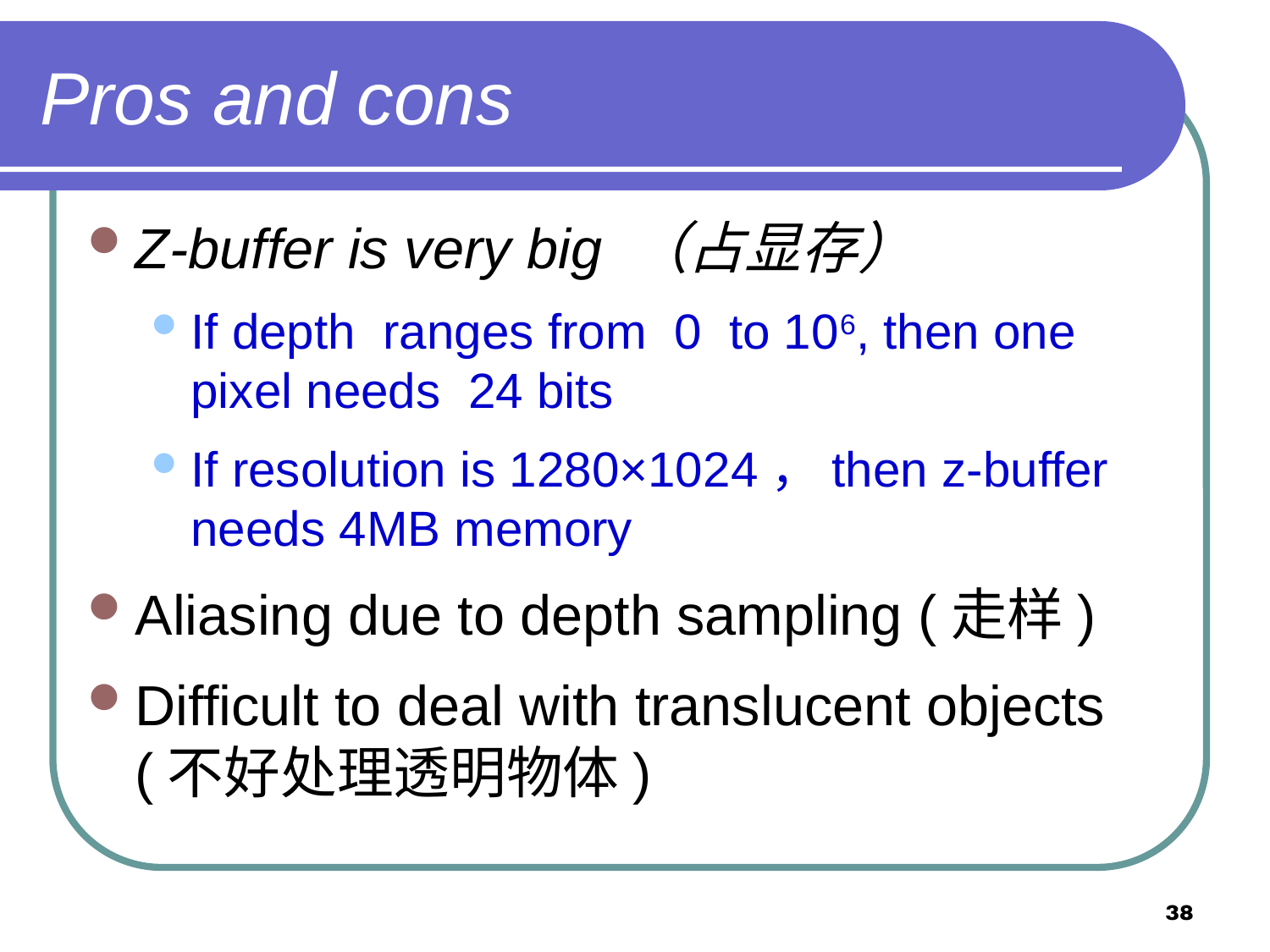

# Pros and cons
Z-buffer is very big （占显存）
If depth  ranges from  0  to 106, then one pixel needs  24 bits
If resolution is 1280×1024，then z-buffer needs 4MB memory
Aliasing due to depth sampling (走样)
Difficult to deal with translucent objects (不好处理透明物体)
38